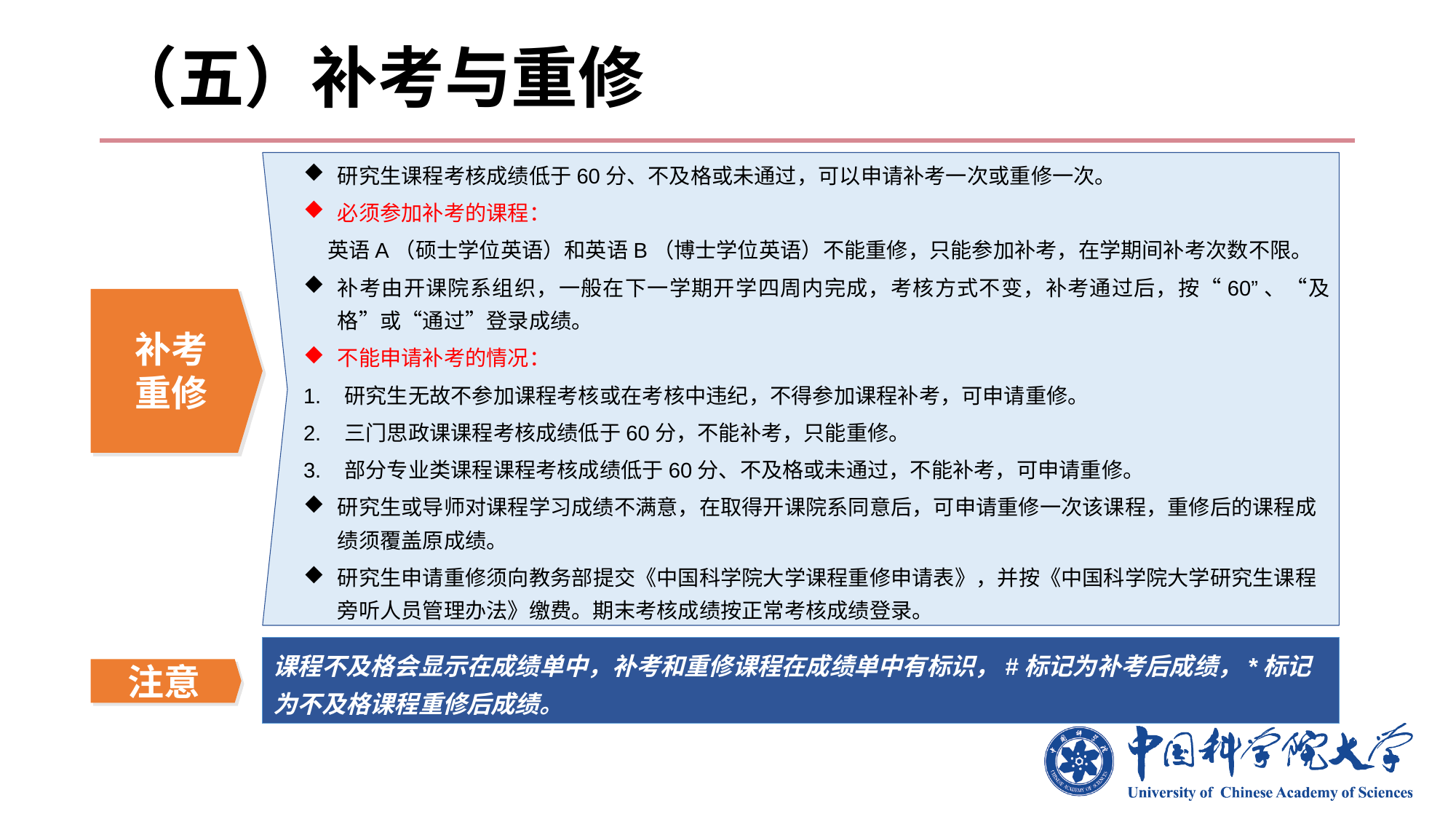

# （五）补考与重修
研究生课程考核成绩低于60分、不及格或未通过，可以申请补考一次或重修一次。
必须参加补考的课程：
    英语A（硕士学位英语）和英语B（博士学位英语）不能重修，只能参加补考，在学期间补考次数不限。
补考由开课院系组织，一般在下一学期开学四周内完成，考核方式不变，补考通过后，按“60”、“及格”或“通过”登录成绩。
不能申请补考的情况：
研究生无故不参加课程考核或在考核中违纪，不得参加课程补考，可申请重修。
三门思政课课程考核成绩低于60分，不能补考，只能重修。
部分专业类课程课程考核成绩低于60分、不及格或未通过，不能补考，可申请重修。
研究生或导师对课程学习成绩不满意，在取得开课院系同意后，可申请重修一次该课程，重修后的课程成绩须覆盖原成绩。
研究生申请重修须向教务部提交《中国科学院大学课程重修申请表》，并按《中国科学院大学研究生课程旁听人员管理办法》缴费。期末考核成绩按正常考核成绩登录。

补考
重修
课程不及格会显示在成绩单中，补考和重修课程在成绩单中有标识，#标记为补考后成绩，*标记为不及格课程重修后成绩。
注意